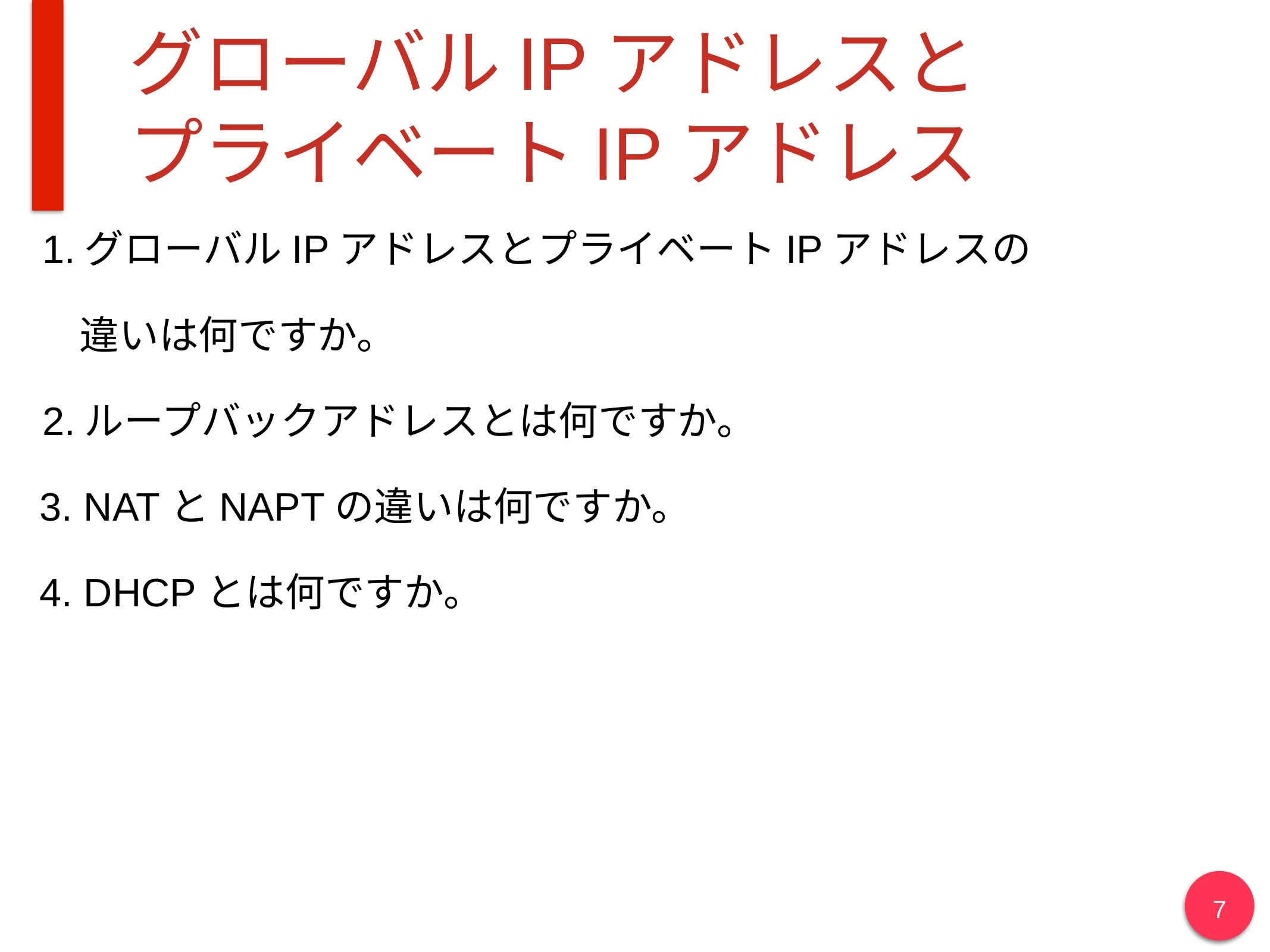

# グローバルIPアドレスと
プライベートIPアドレス
グローバルIPアドレスとプライベートIPアドレスの
　違いは何ですか。
ループバックアドレスとは何ですか。
3. NATとNAPTの違いは何ですか。
4. DHCPとは何ですか。
7